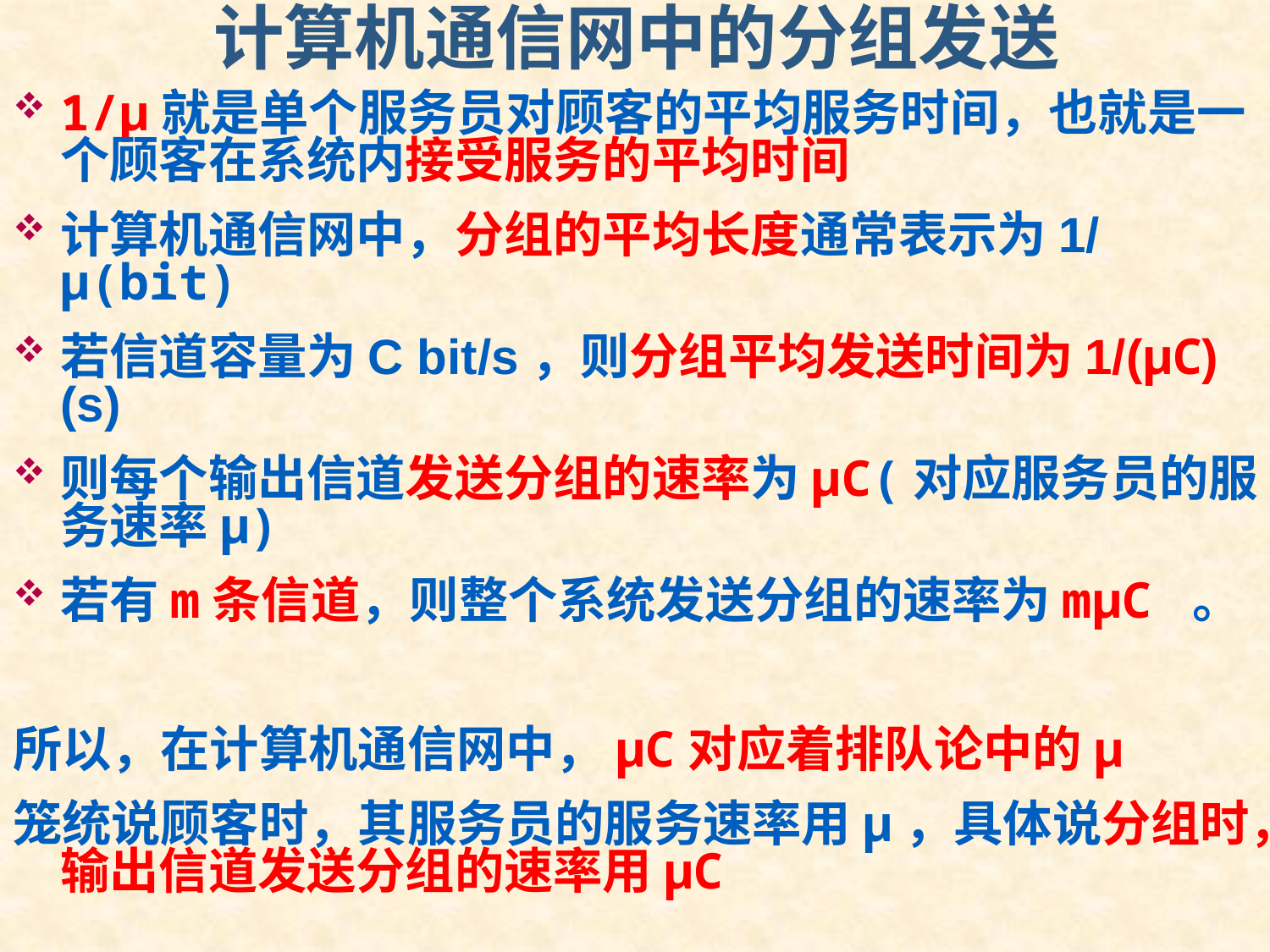

# 计算机通信网中的分组发送
1/μ就是单个服务员对顾客的平均服务时间，也就是一个顾客在系统内接受服务的平均时间
计算机通信网中，分组的平均长度通常表示为1/ μ(bit)
若信道容量为C bit/s，则分组平均发送时间为1/(μC) (s)
则每个输出信道发送分组的速率为μC(对应服务员的服务速率μ)
若有m条信道，则整个系统发送分组的速率为mμC 。

所以，在计算机通信网中，μC对应着排队论中的μ
笼统说顾客时，其服务员的服务速率用μ，具体说分组时，输出信道发送分组的速率用μC